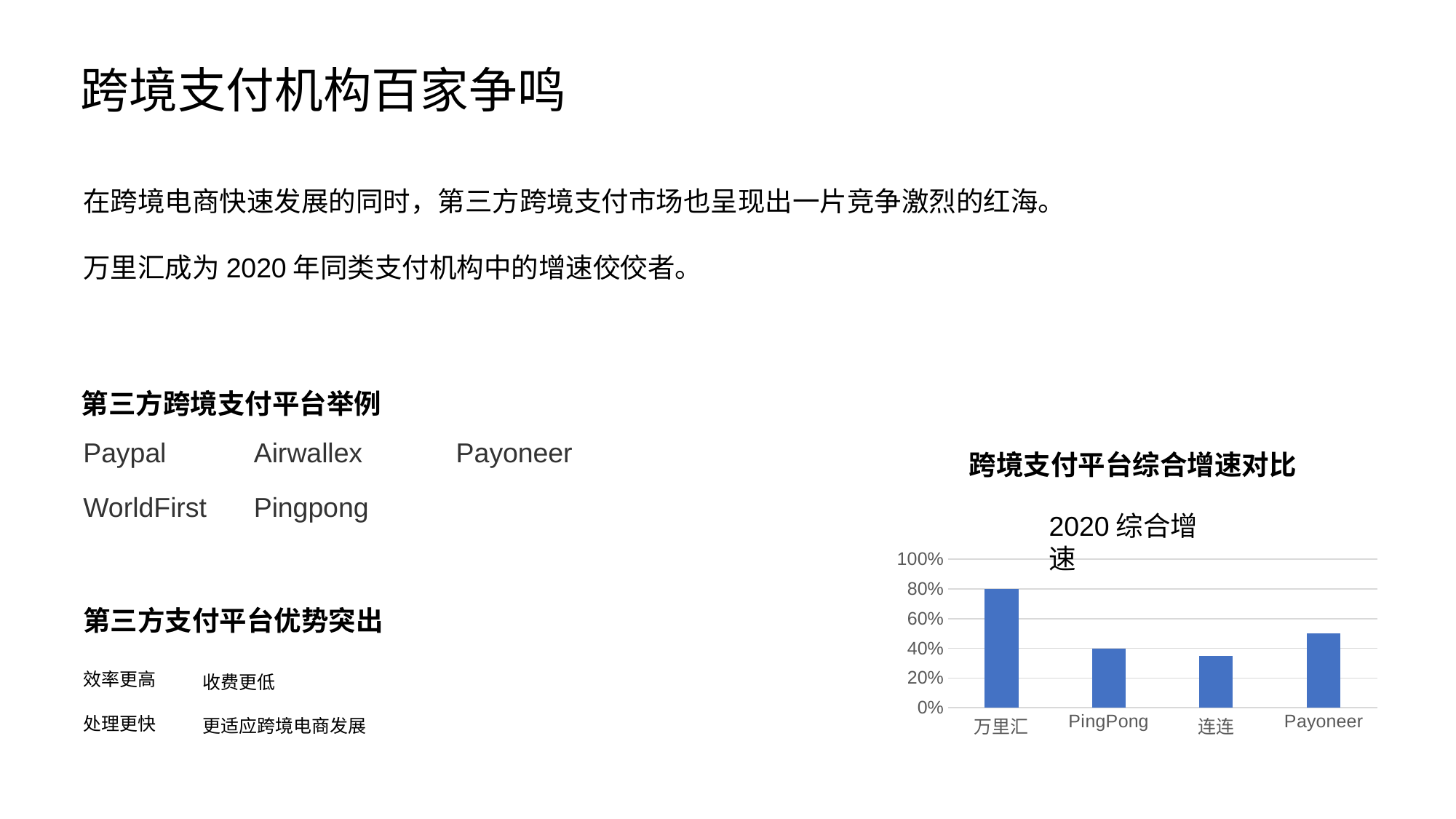

跨境支付机构百家争鸣
在跨境电商快速发展的同时，第三方跨境支付市场也呈现出一片竞争激烈的红海。
万里汇成为2020年同类支付机构中的增速佼佼者。
第三方跨境支付平台举例
Paypal
Airwallex
Payoneer
跨境支付平台综合增速对比
WorldFirst
Pingpong
2020综合增速

### Chart

| Category | 系列 1 |
|---|---|
| 万里汇 | 0.8 |
| PingPong | 0.4 |
| 连连 | 0.35 |
| Payoneer | 0.5 |
第三方支付平台优势突出
效率更高
收费更低
处理更快
更适应跨境电商发展